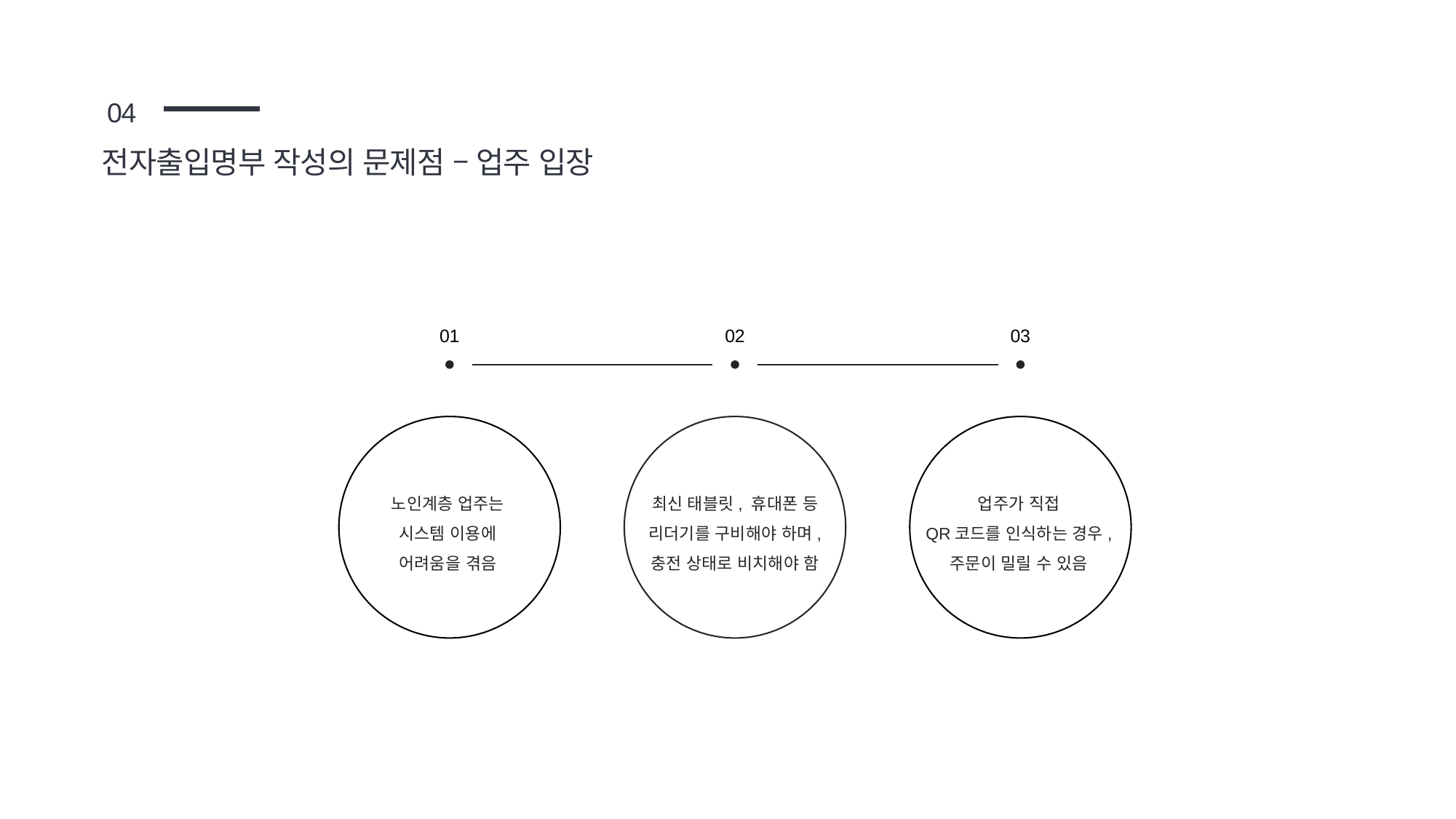

02
04
전자출입명부 작성의 문제점 – 업주 입장
01
02

03

노인계층 업주는
시스템 이용에
어려움을 겪음

최신 태블릿, 휴대폰 등
리더기를 구비해야 하며,
충전 상태로 비치해야 함

업주가 직접
QR코드를 인식하는 경우,
주문이 밀릴 수 있음